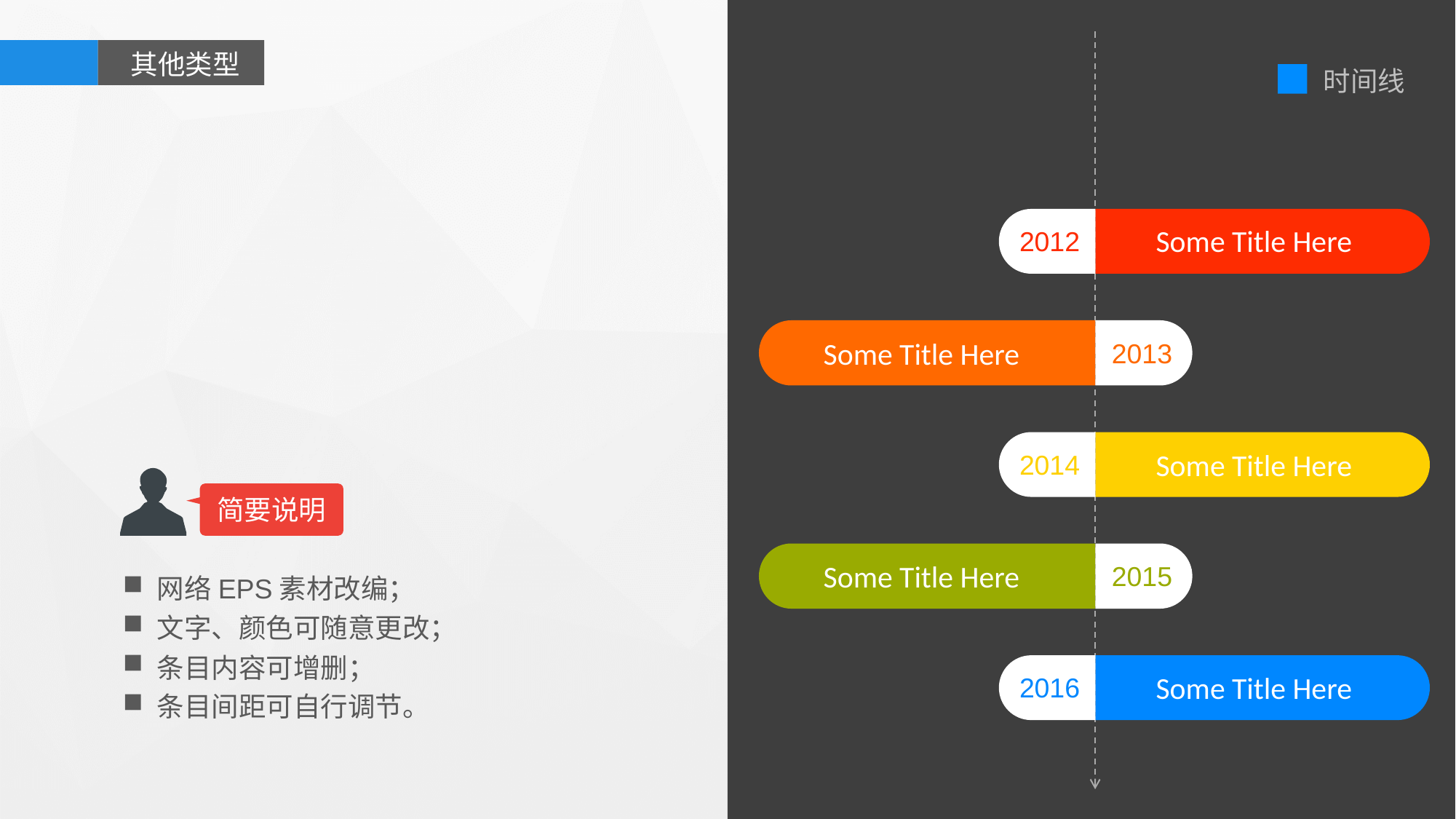

其他类型
时间线

Some Title Here
2012
Some Title Here
2013
Some Title Here
2014

简要说明

Some Title Here
2015
网络EPS素材改编；
文字、颜色可随意更改；
条目内容可增删；
条目间距可自行调节。
Some Title Here
2016